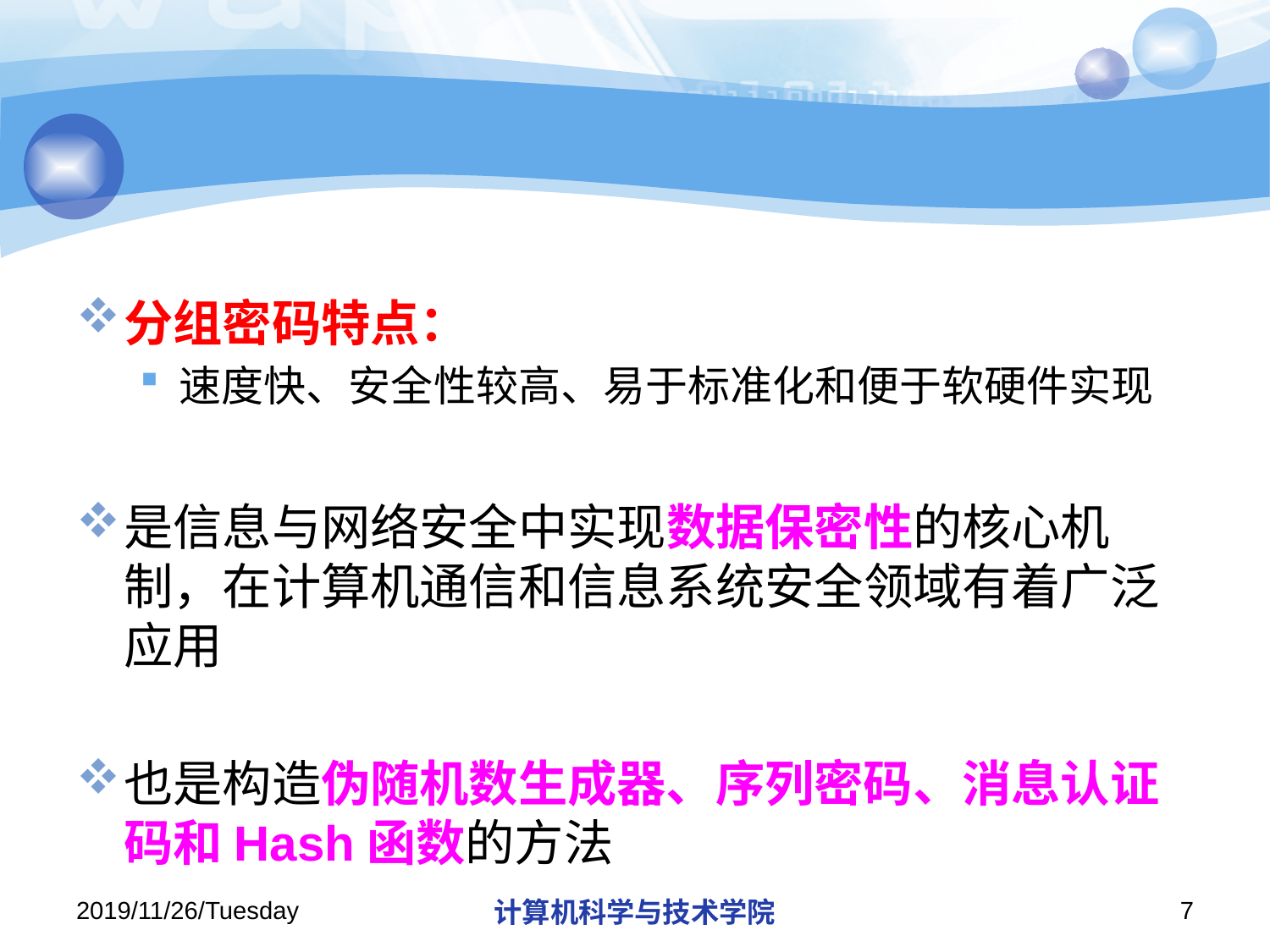

#
分组密码特点：
速度快、安全性较高、易于标准化和便于软硬件实现

是信息与网络安全中实现数据保密性的核心机制，在计算机通信和信息系统安全领域有着广泛应用

也是构造伪随机数生成器、序列密码、消息认证码和Hash函数的方法
2019/11/26/Tuesday
计算机科学与技术学院
7